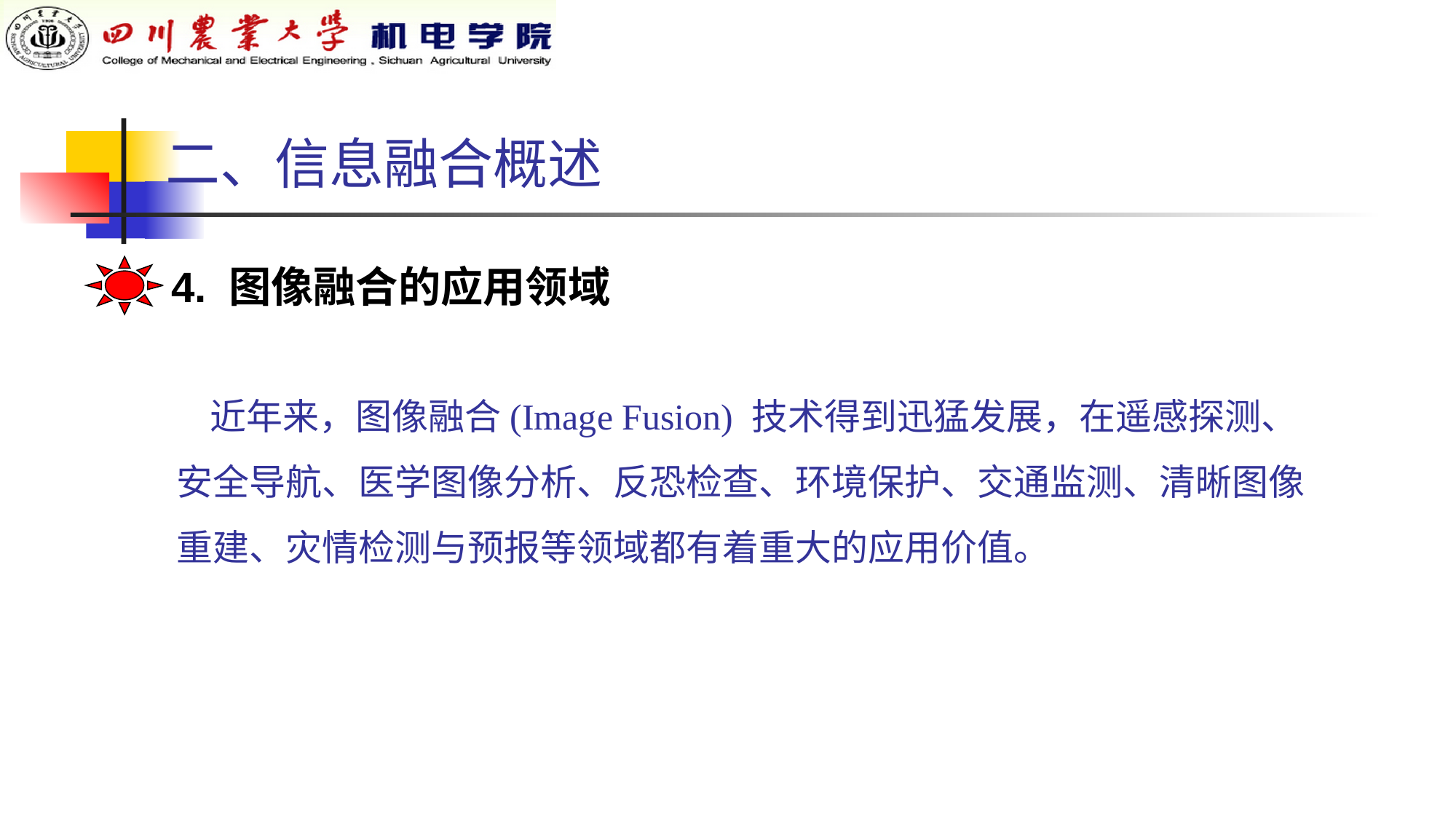

二、信息融合概述
4. 图像融合的应用领域

   近年来，图像融合(Image Fusion) 技术得到迅猛发展，在遥感探测、安全导航、医学图像分析、反恐检查、环境保护、交通监测、清晰图像重建、灾情检测与预报等领域都有着重大的应用价值。